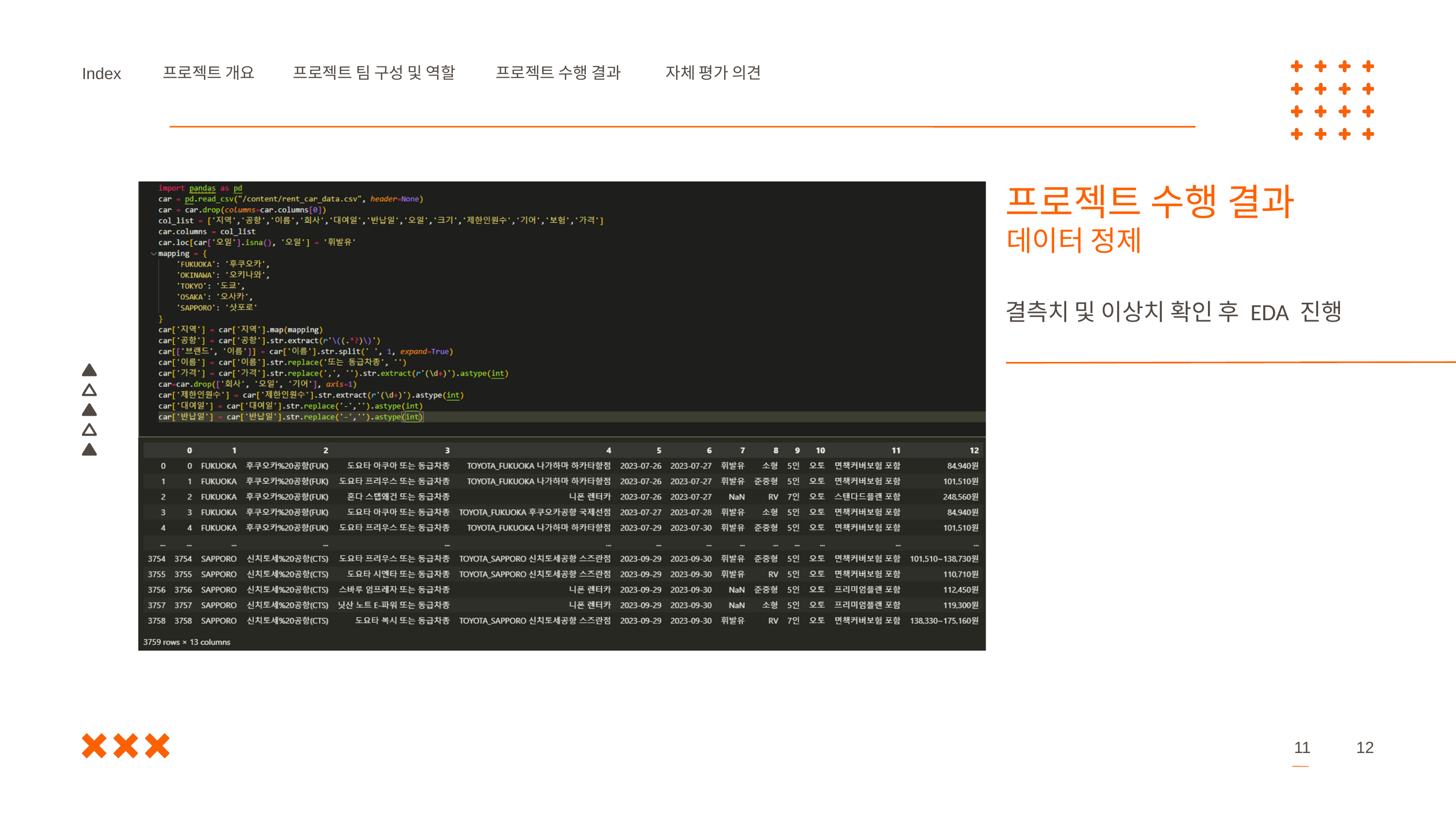

프로젝트 개요
프로젝트 팀 구성 및 역할
프로젝트 수행 결과
자체 평가 의견
Index

프로젝트 수행 결과
데이터 정제
결측치 및 이상치 확인 후 EDA 진행

11
12